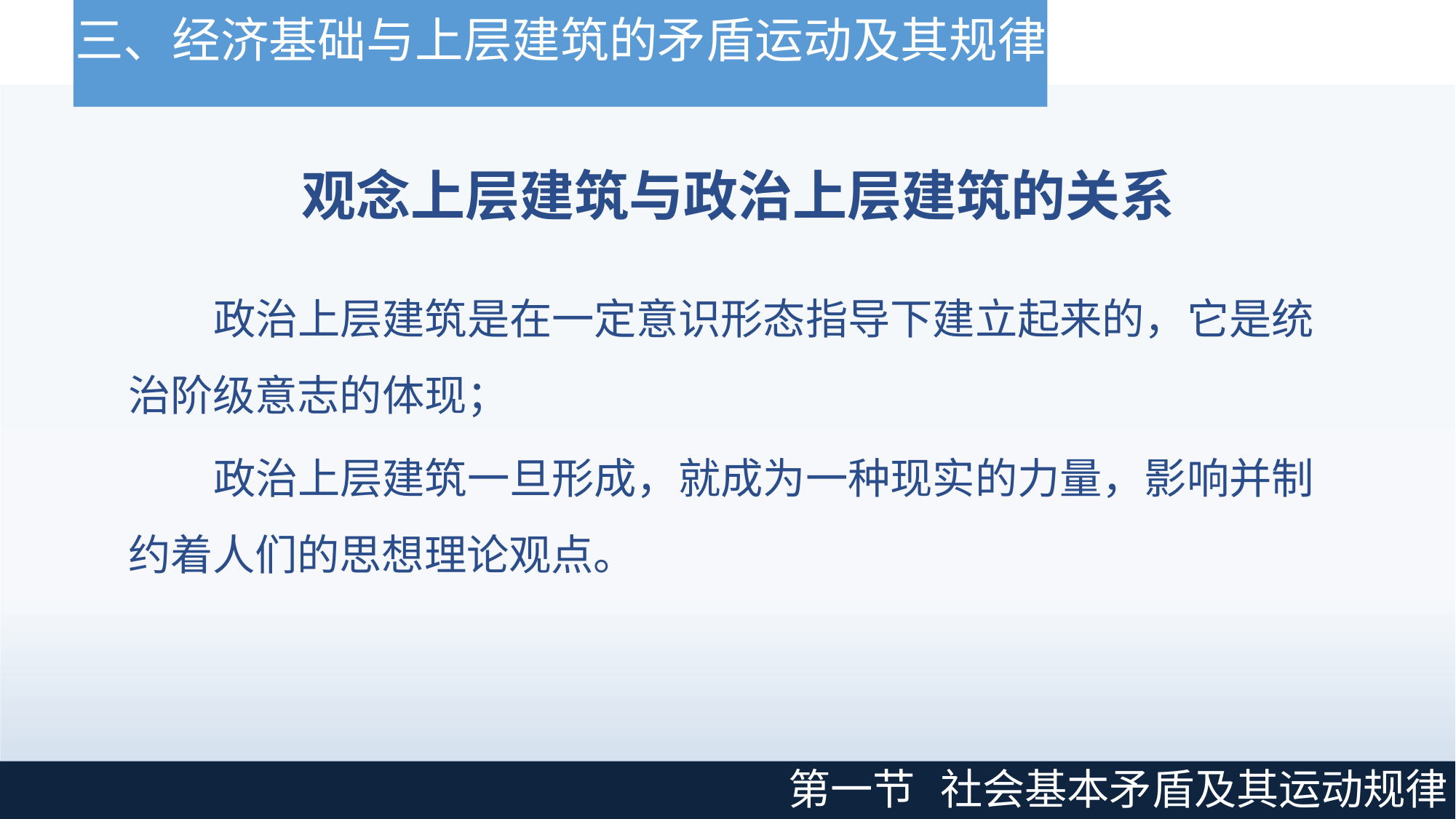

# 三、经济基础与上层建筑的矛盾运动及其规律

观念上层建筑与政治上层建筑的关系
政治上层建筑是在一定意识形态指导下建立起来的，它是统 治阶级意志的体现；
政治上层建筑一旦形成，就成为一种现实的力量，影响并制 约着人们的思想理论观点。
第一节
社会基本矛盾及其运动规律